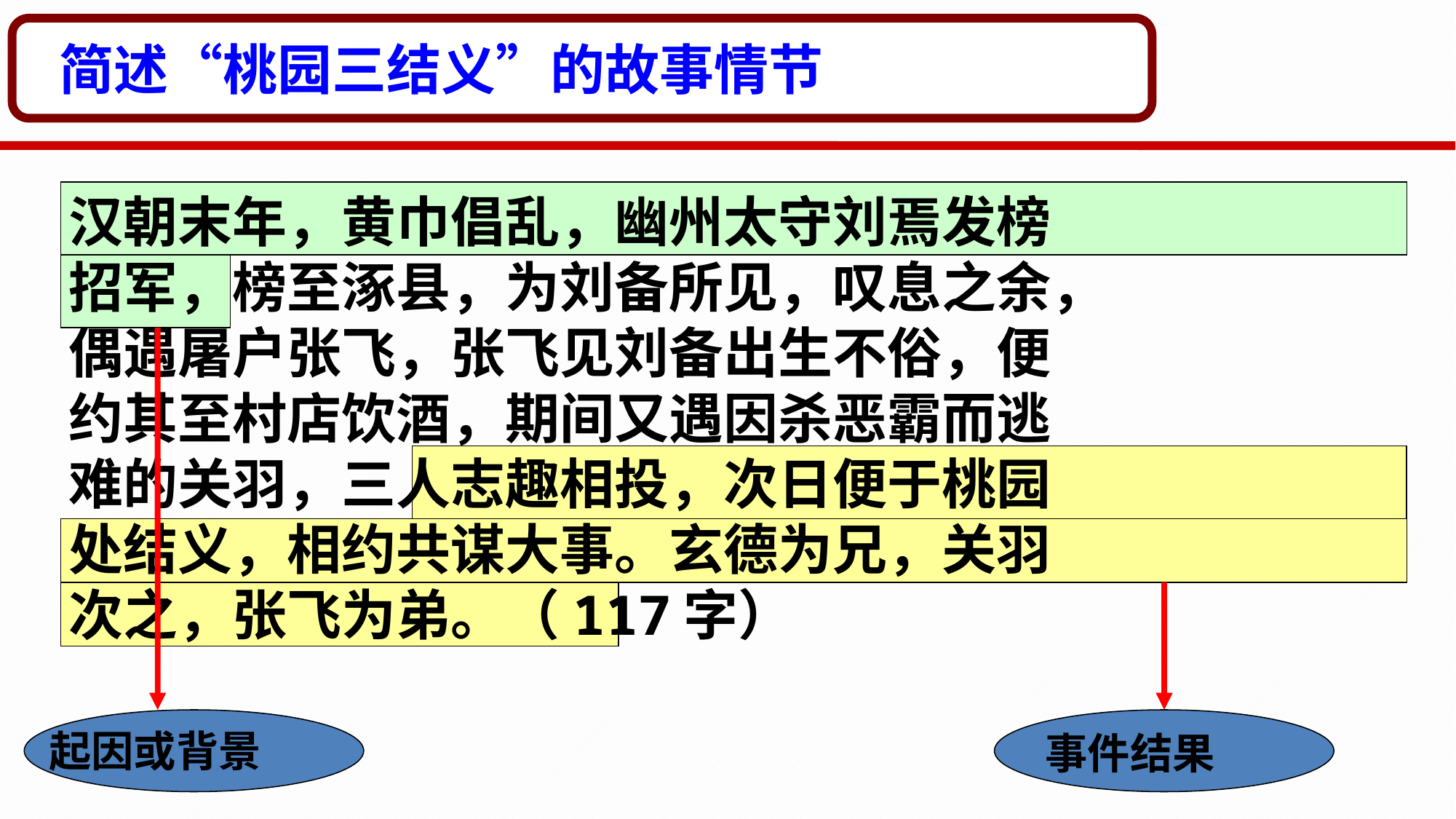

简述“桃园三结义”的故事情节

汉朝末年，黄巾倡乱，幽州太守刘焉发榜
招军，榜至涿县，为刘备所见，叹息之余，
偶遇屠户张飞，张飞见刘备出生不俗，便
约其至村店饮酒，期间又遇因杀恶霸而逃
难的关羽，三人志趣相投，次日便于桃园
处结义，相约共谋大事。玄德为兄，关羽
次之，张飞为弟。（117字）

起因或背景

  事件结果